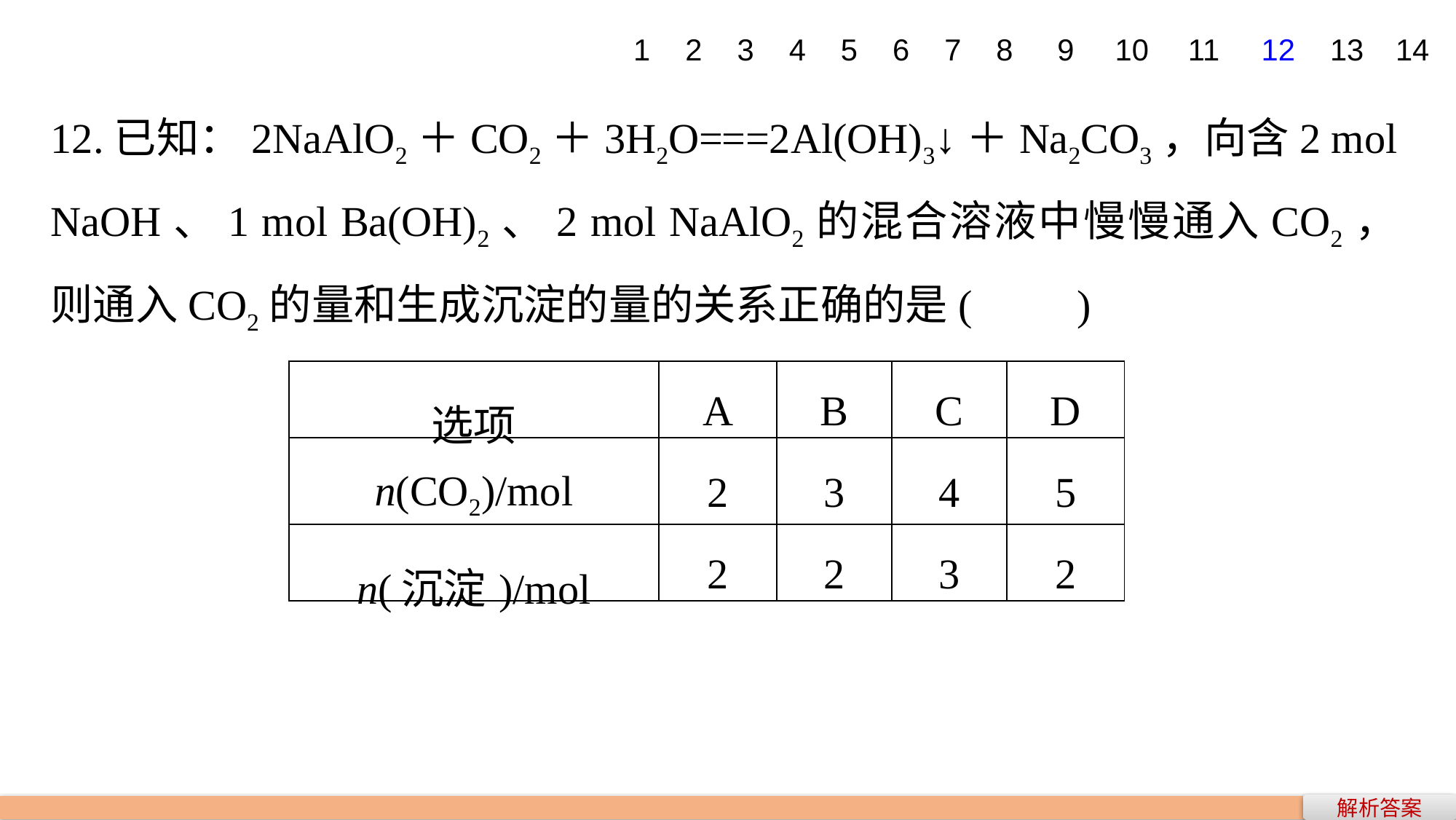

1
2
3
4
5
6
7
8
9
10
11
12
13
14
12.已知：2NaAlO2＋CO2＋3H2O===2Al(OH)3↓＋Na2CO3，向含2 mol NaOH、1 mol Ba(OH)2、2 mol NaAlO2的混合溶液中慢慢通入CO2，则通入CO2的量和生成沉淀的量的关系正确的是(　　)
| 选项 | A | B | C | D |
| --- | --- | --- | --- | --- |
| n(CO2)/mol | 2 | 3 | 4 | 5 |
| n(沉淀)/mol | 2 | 2 | 3 | 2 |
解析答案